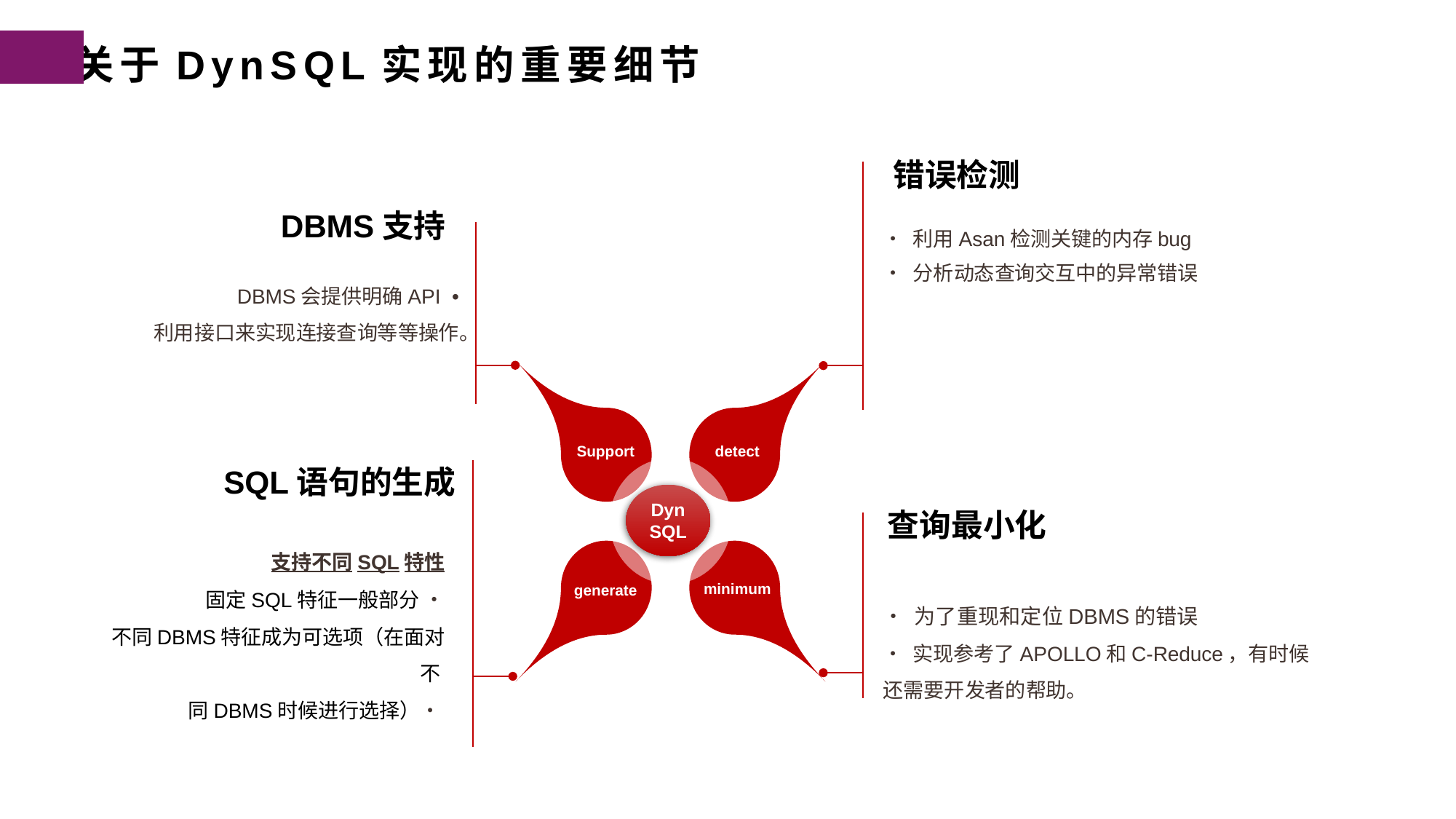

关于DynSQL实现的重要细节

错误检测
• 利用Asan检测关键的内存bug
• 分析动态查询交互中的异常错误
DBMS支持
DBMS会提供明确API  •
利用接口来实现连接查询等等操作。

Support
detect

minimum
generate
SQL语句的生成
支持不同SQL特性
固定SQL特征一般部分 •
不同DBMS特征成为可选项（在面对不
同DBMS时候进行选择）•
查询最小化
• 为了重现和定位DBMS的错误
• 实现参考了APOLLO和C-Reduce，有时候还需要开发者的帮助。
Dyn
SQL